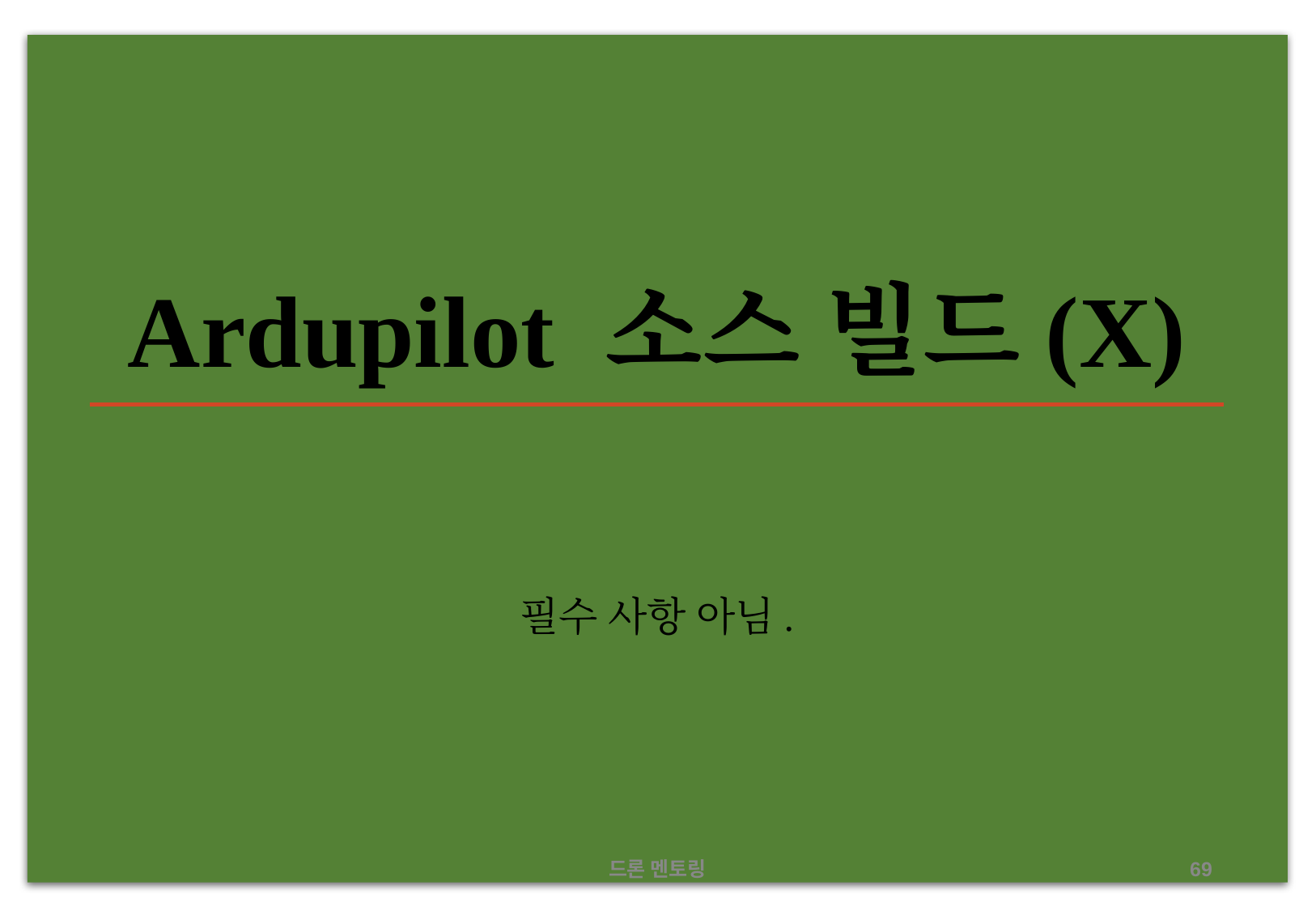

# Ardupilot 소스 빌드(X)
필수 사항 아님.
드론 멘토링
69